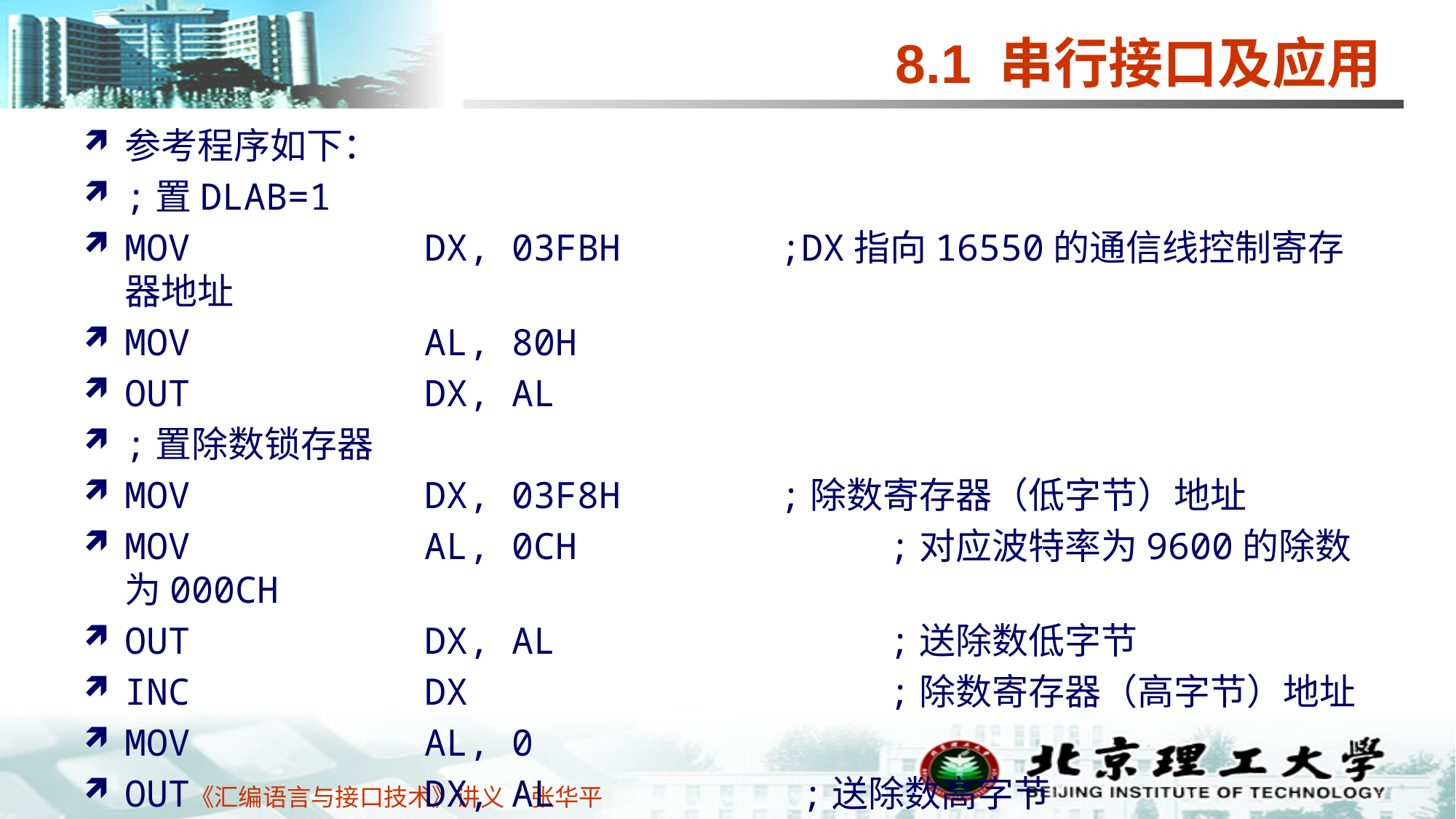

# 8.1 串行接口及应用
参考程序如下：
;置DLAB=1
MOV	DX, 03FBH 		;DX指向16550的通信线控制寄存器地址
MOV	AL, 80H
OUT	DX, AL
;置除数锁存器
MOV	DX, 03F8H 		;除数寄存器（低字节）地址
MOV	AL, 0CH 			;对应波特率为9600的除数为000CH
OUT	DX, AL 			;送除数低字节
INC	DX				;除数寄存器（高字节）地址
MOV	AL, 0
OUT	DX, AL			 ;送除数高字节